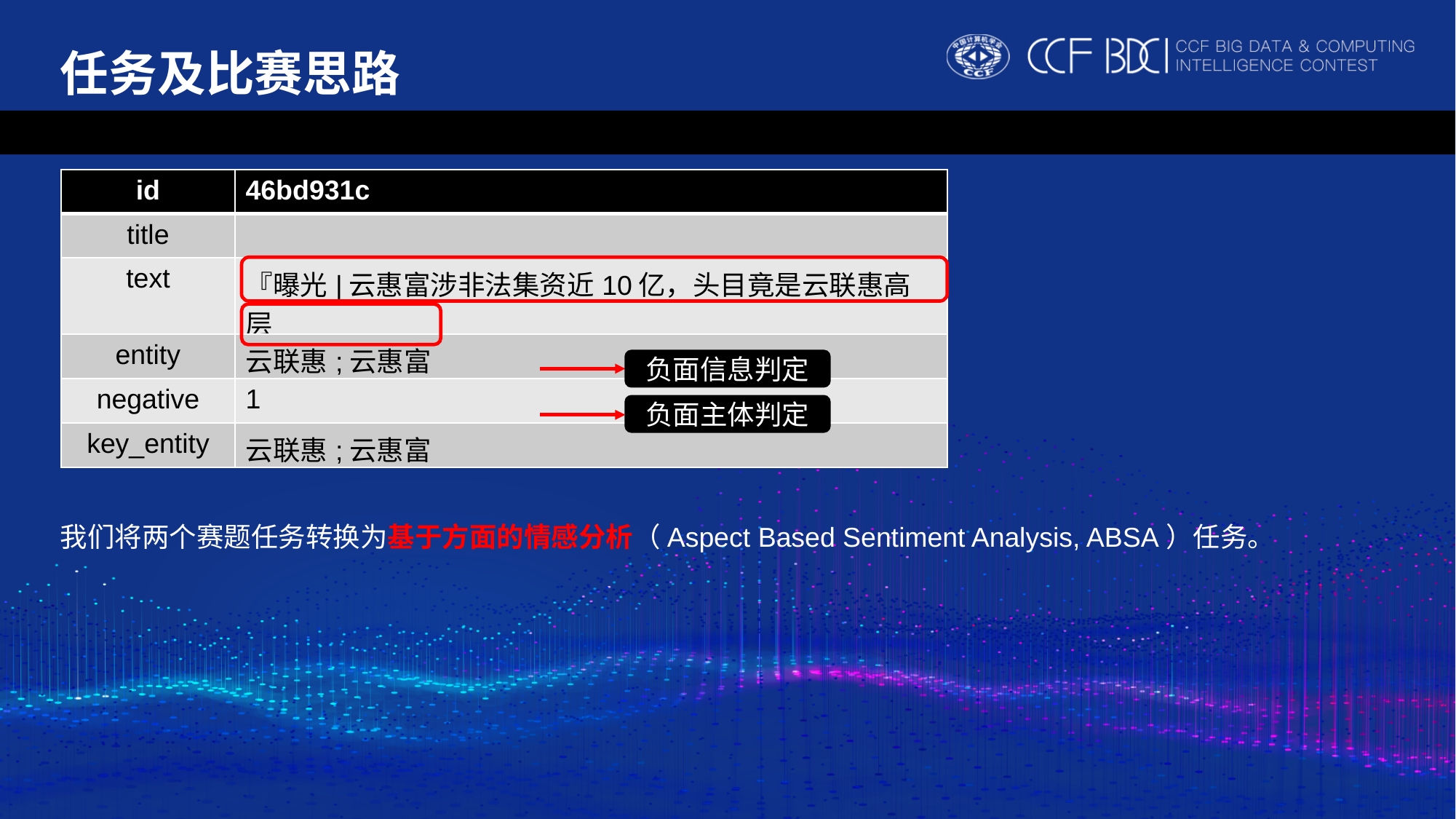

任务及比赛思路

| id | 46bd931c |
| --- | --- |
| title |  |
| text | 『曝光|云惠富涉非法集资近10亿，头目竟是云联惠高层 |
| entity | 云联惠;云惠富 |
| negative | 1 |
| key\_entity | 云联惠;云惠富 |

负面信息判定
负面主体判定
我们将两个赛题任务转换为基于方面的情感分析（Aspect Based Sentiment Analysis, ABSA）任务。